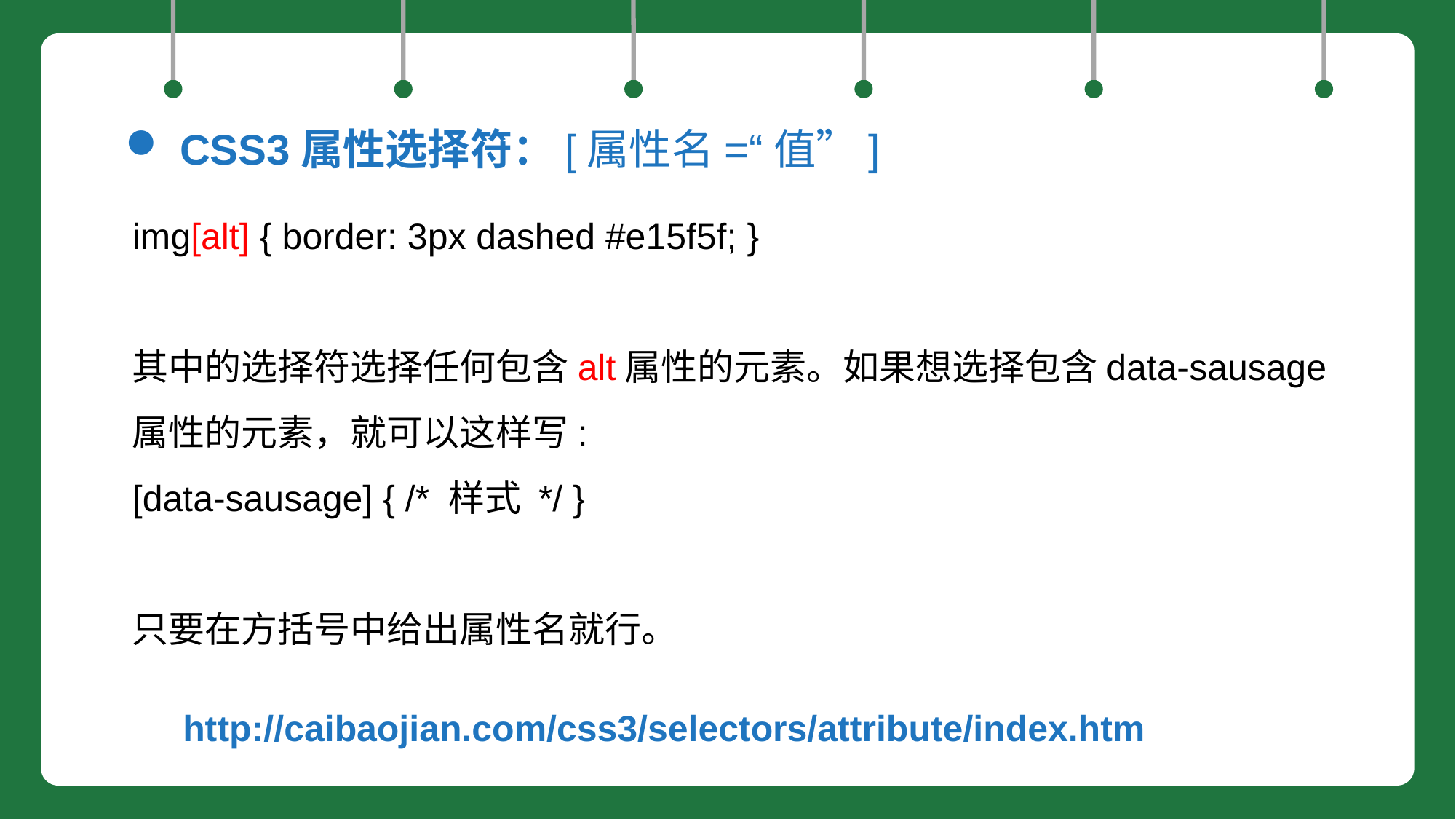

CSS3属性选择符：[属性名=“值”]

img[alt] { border: 3px dashed #e15f5f; }

其中的选择符选择任何包含alt属性的元素。如果想选择包含data-sausage属性的元素，就可以这样写:
[data-sausage] { /* 样式 */ }

只要在方括号中给出属性名就行。

http://caibaojian.com/css3/selectors/attribute/index.htm